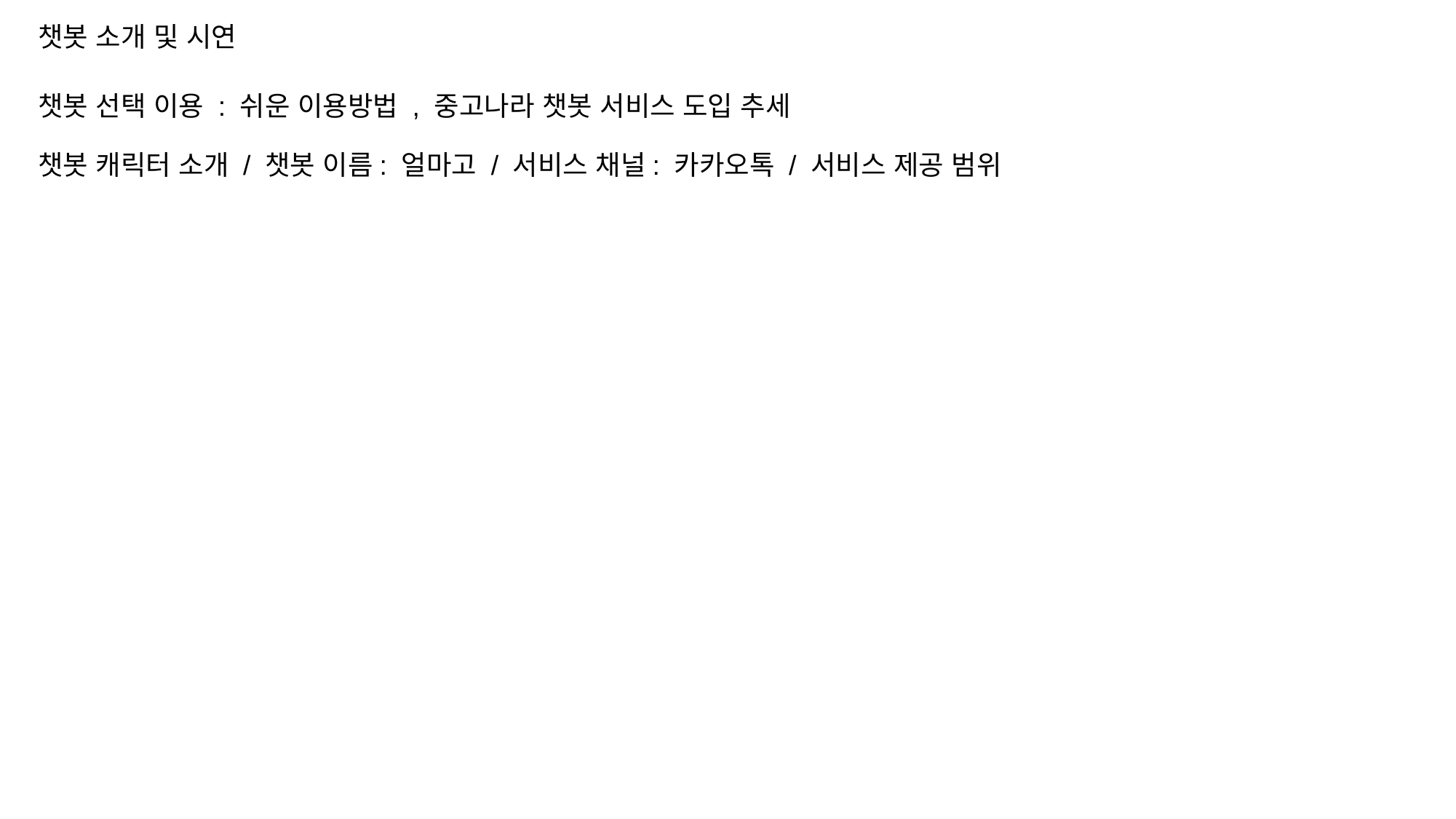

챗봇 소개 및 시연
챗봇 선택 이용 : 쉬운 이용방법 , 중고나라 챗봇 서비스 도입 추세

챗봇 캐릭터 소개 / 챗봇 이름: 얼마고 / 서비스 채널: 카카오톡 / 서비스 제공 범위